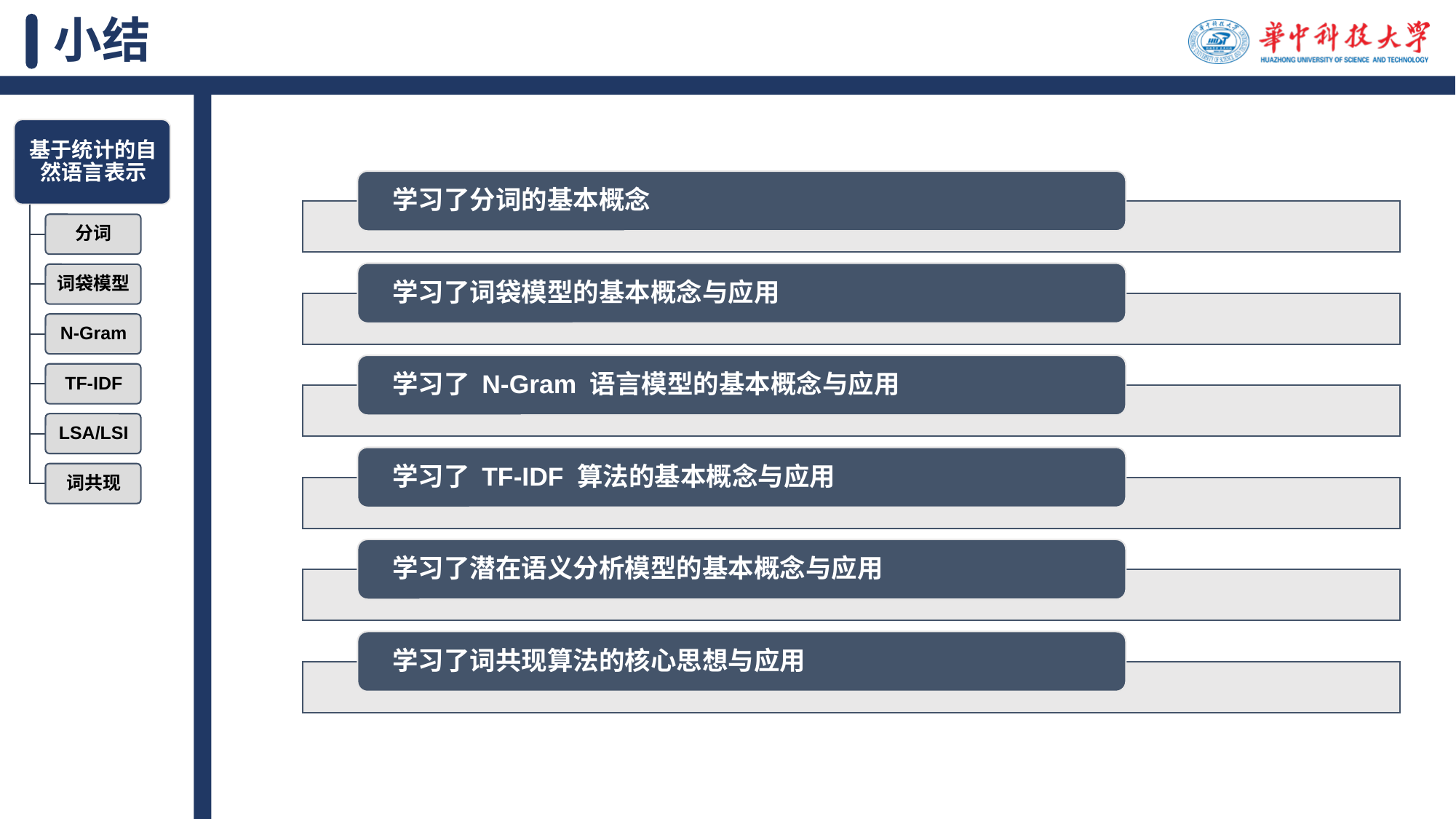

# 小结
基于统计的自然语言表示
分词
词袋模型
N-Gram
TF-IDF
LSA/LSI
词共现
学习了分词的基本概念
学习了词袋模型的基本概念与应用
学习了 N-Gram 语言模型的基本概念与应用
学习了 TF-IDF 算法的基本概念与应用
学习了潜在语义分析模型的基本概念与应用
学习了词共现算法的核心思想与应用